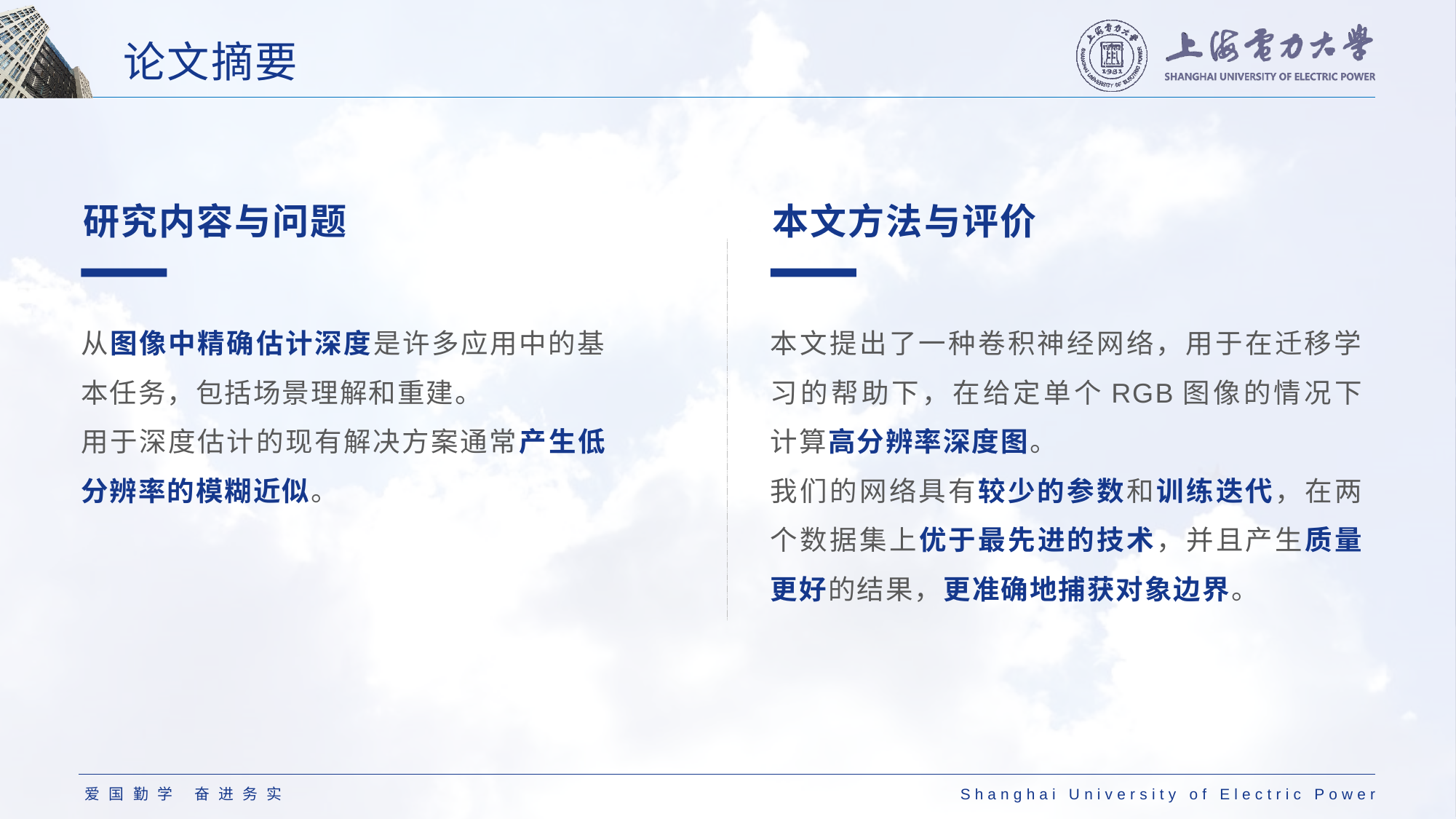

# 论文摘要
研究内容与问题
本文方法与评价

从图像中精确估计深度是许多应用中的基本任务，包括场景理解和重建。
用于深度估计的现有解决方案通常产生低分辨率的模糊近似。
本文提出了一种卷积神经网络，用于在迁移学习的帮助下，在给定单个RGB图像的情况下计算高分辨率深度图。
我们的网络具有较少的参数和训练迭代，在两个数据集上优于最先进的技术，并且产生质量更好的结果，更准确地捕获对象边界。